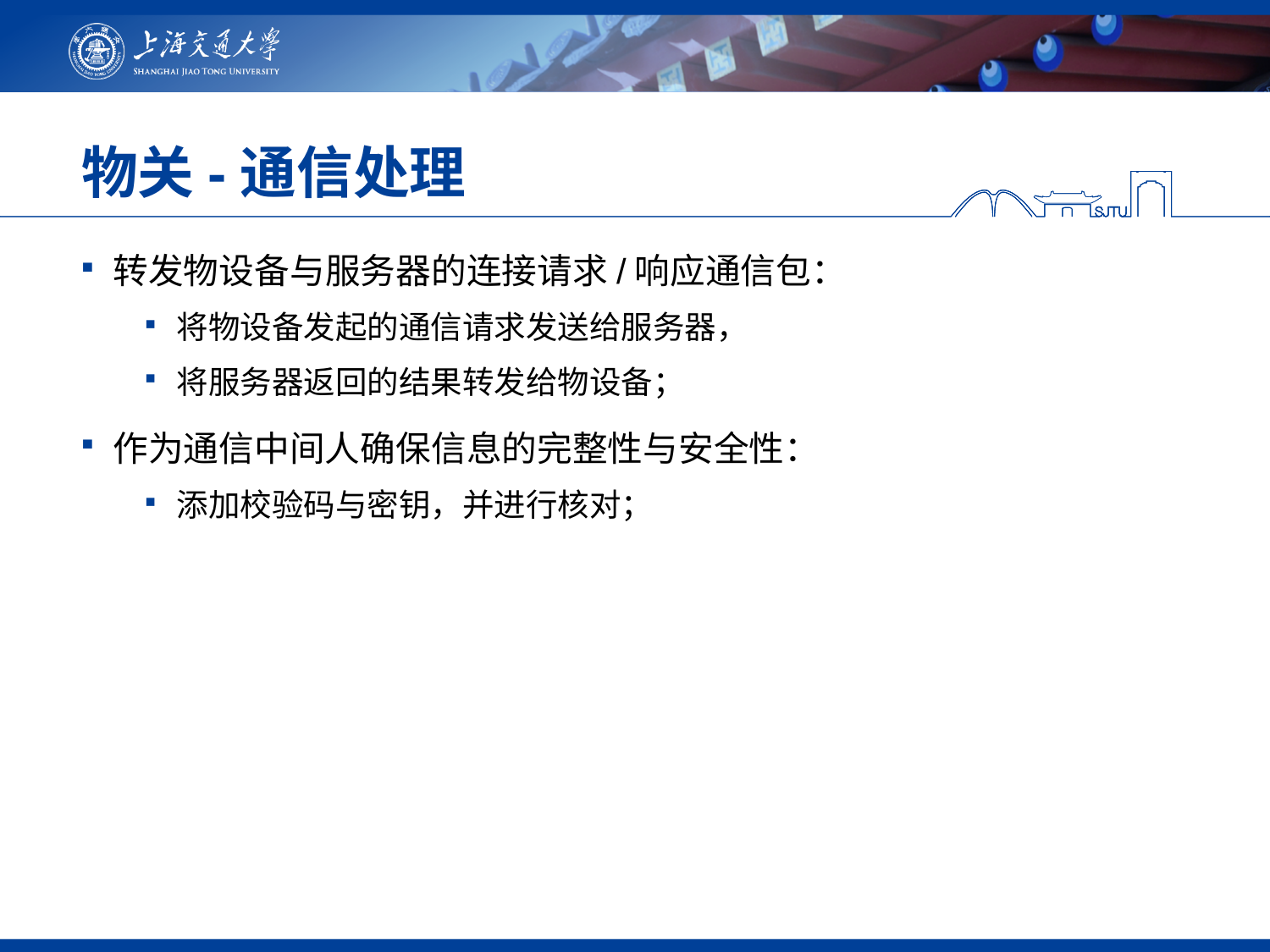

# 物关-通信处理
转发物设备与服务器的连接请求/响应通信包：
将物设备发起的通信请求发送给服务器，
将服务器返回的结果转发给物设备；
作为通信中间人确保信息的完整性与安全性：
添加校验码与密钥，并进行核对；